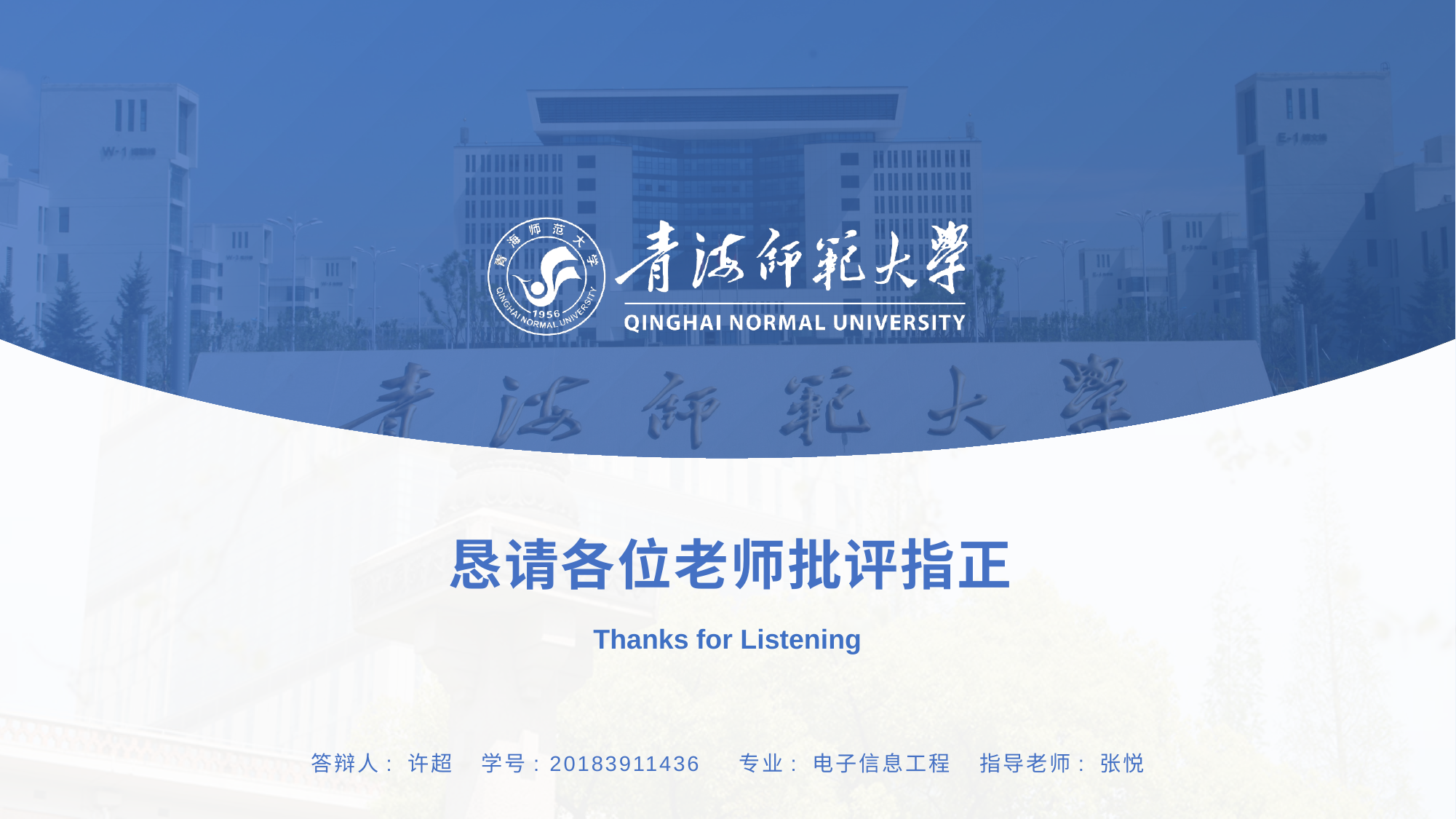

恳请各位老师批评指正
Thanks for Listening
答辩人: 许超    学号: 20183911436    专业: 电子信息工程    指导老师: 张悦